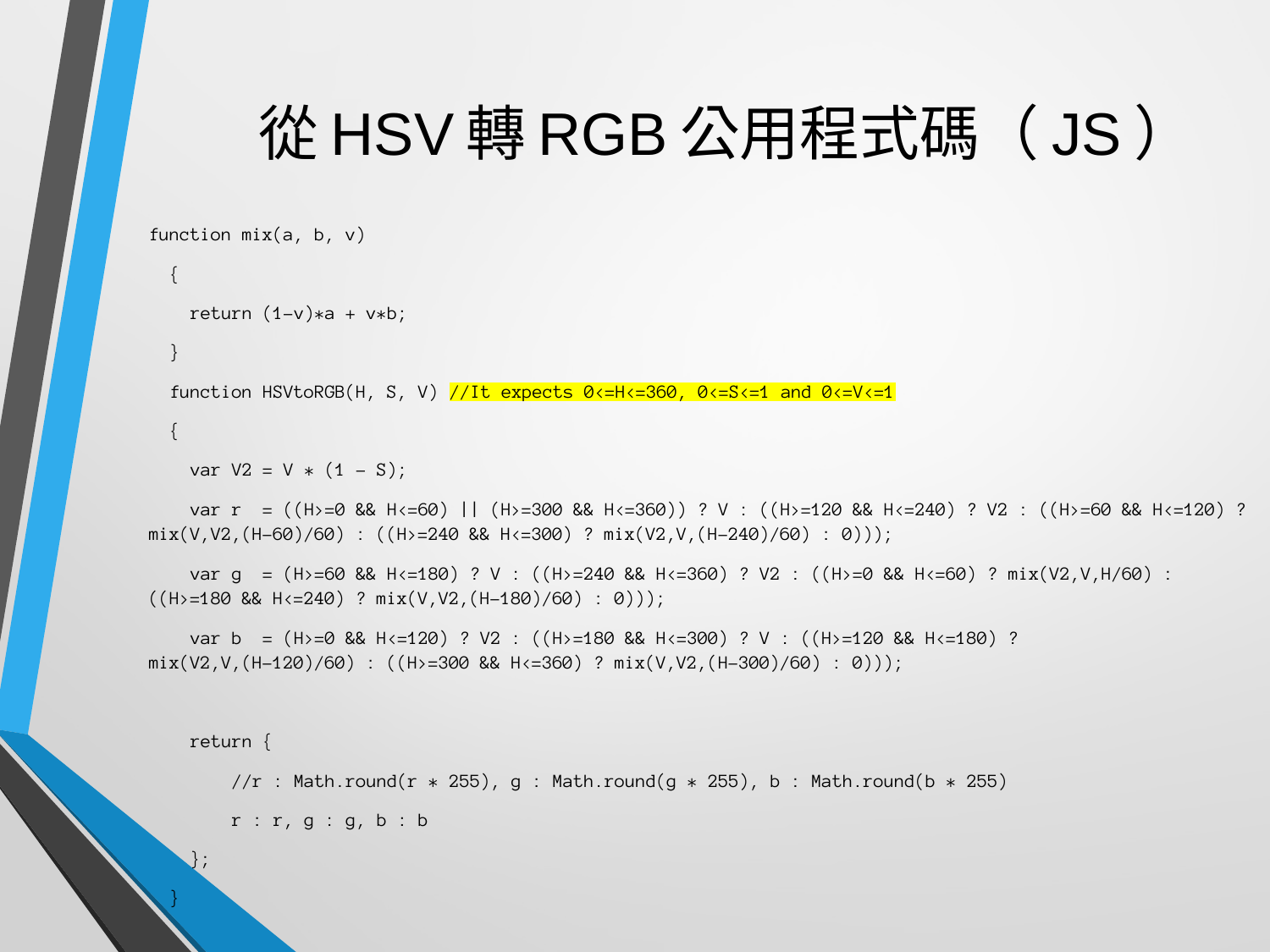

# 從HSV轉RGB公用程式碼（JS）
function mix(a, b, v)
  {
    return (1-v)*a + v*b;
  }
  function HSVtoRGB(H, S, V) //It expects 0<=H<=360, 0<=S<=1 and 0<=V<=1
  {
    var V2 = V * (1 - S);
    var r  = ((H>=0 && H<=60) || (H>=300 && H<=360)) ? V : ((H>=120 && H<=240) ? V2 : ((H>=60 && H<=120) ? mix(V,V2,(H-60)/60) : ((H>=240 && H<=300) ? mix(V2,V,(H-240)/60) : 0)));
    var g  = (H>=60 && H<=180) ? V : ((H>=240 && H<=360) ? V2 : ((H>=0 && H<=60) ? mix(V2,V,H/60) : ((H>=180 && H<=240) ? mix(V,V2,(H-180)/60) : 0)));
    var b  = (H>=0 && H<=120) ? V2 : ((H>=180 && H<=300) ? V : ((H>=120 && H<=180) ? mix(V2,V,(H-120)/60) : ((H>=300 && H<=360) ? mix(V,V2,(H-300)/60) : 0)));

    return {
        //r : Math.round(r * 255), g : Math.round(g * 255), b : Math.round(b * 255)
        r : r, g : g, b : b
    };
  }